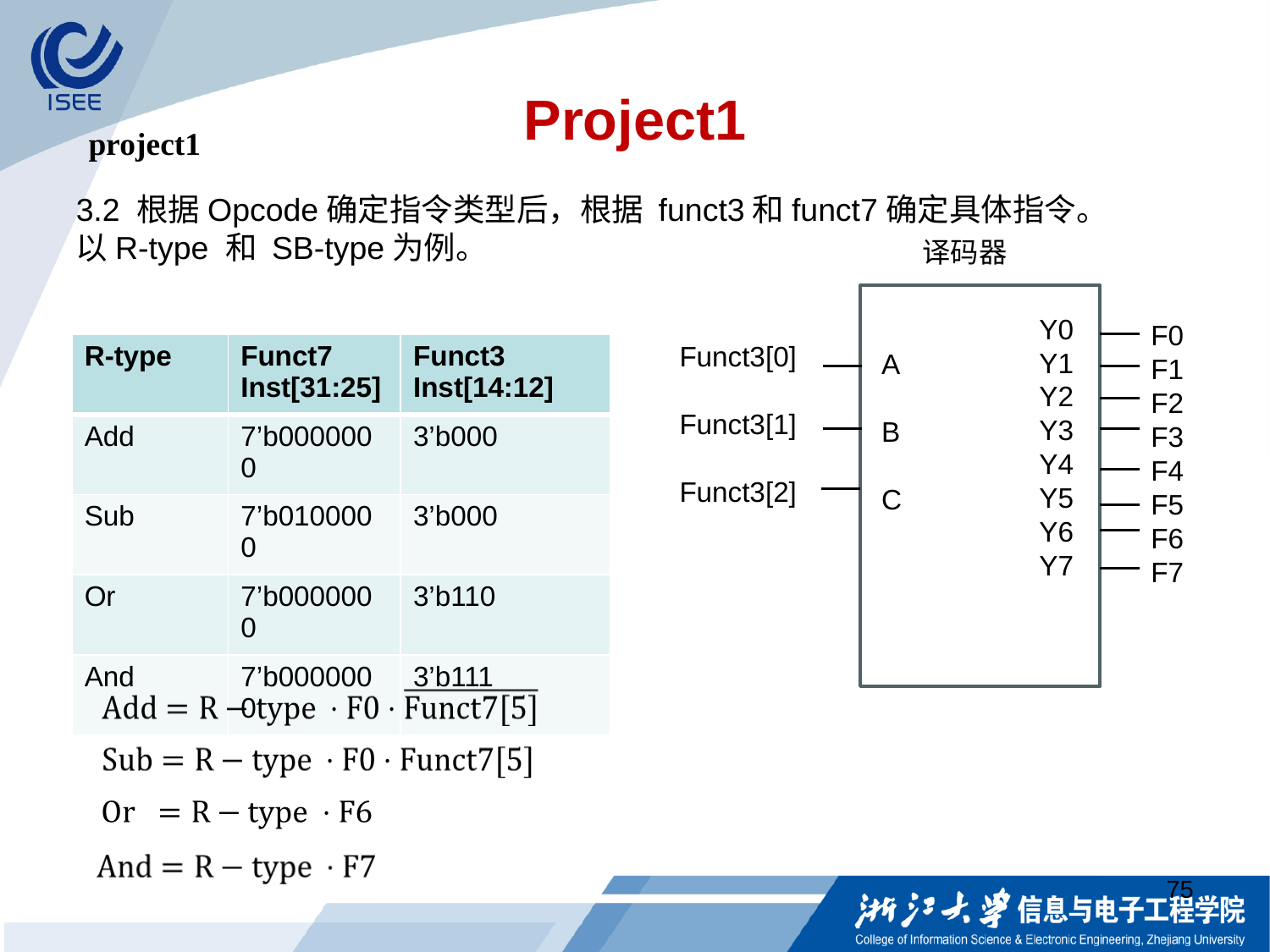

# Project1
project1
3.2 根据Opcode确定指令类型后，根据 funct3和funct7确定具体指令。
以R-type 和 SB-type为例。
译码器

Y0
Y1
Y2
Y3
Y4
Y5
Y6
Y7
F0
F1
F2
F3
F4
F5
F6
F7
Funct3[0]

Funct3[1]

Funct3[2]
| R-type | Funct7 Inst[31:25] | Funct3 Inst[14:12] |
| --- | --- | --- |
| Add | 7’b0000000 | 3’b000 |
| Sub | 7’b0100000 | 3’b000 |
| Or | 7’b0000000 | 3’b110 |
| And | 7’b0000000 | 3’b111 |
A

B

C

75